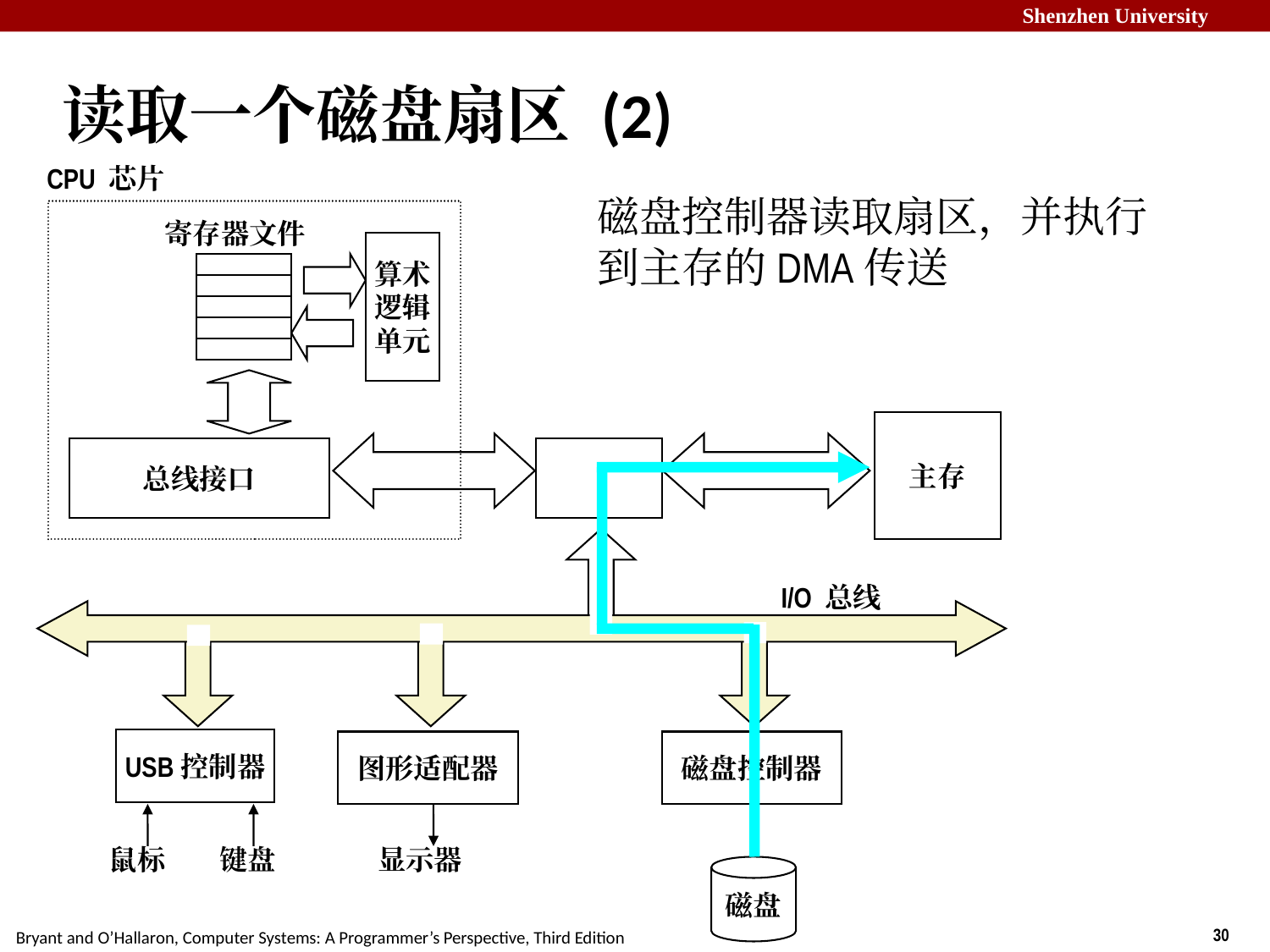

# 读取一个磁盘扇区 (2)
CPU 芯片
磁盘控制器读取扇区，并执行到主存的DMA传送

寄存器文件
算术
逻辑
单元

主存

总线接口

I/O 总线

USB控制器
图形适配器
磁盘控制器

鼠标
键盘
显示器
磁盘